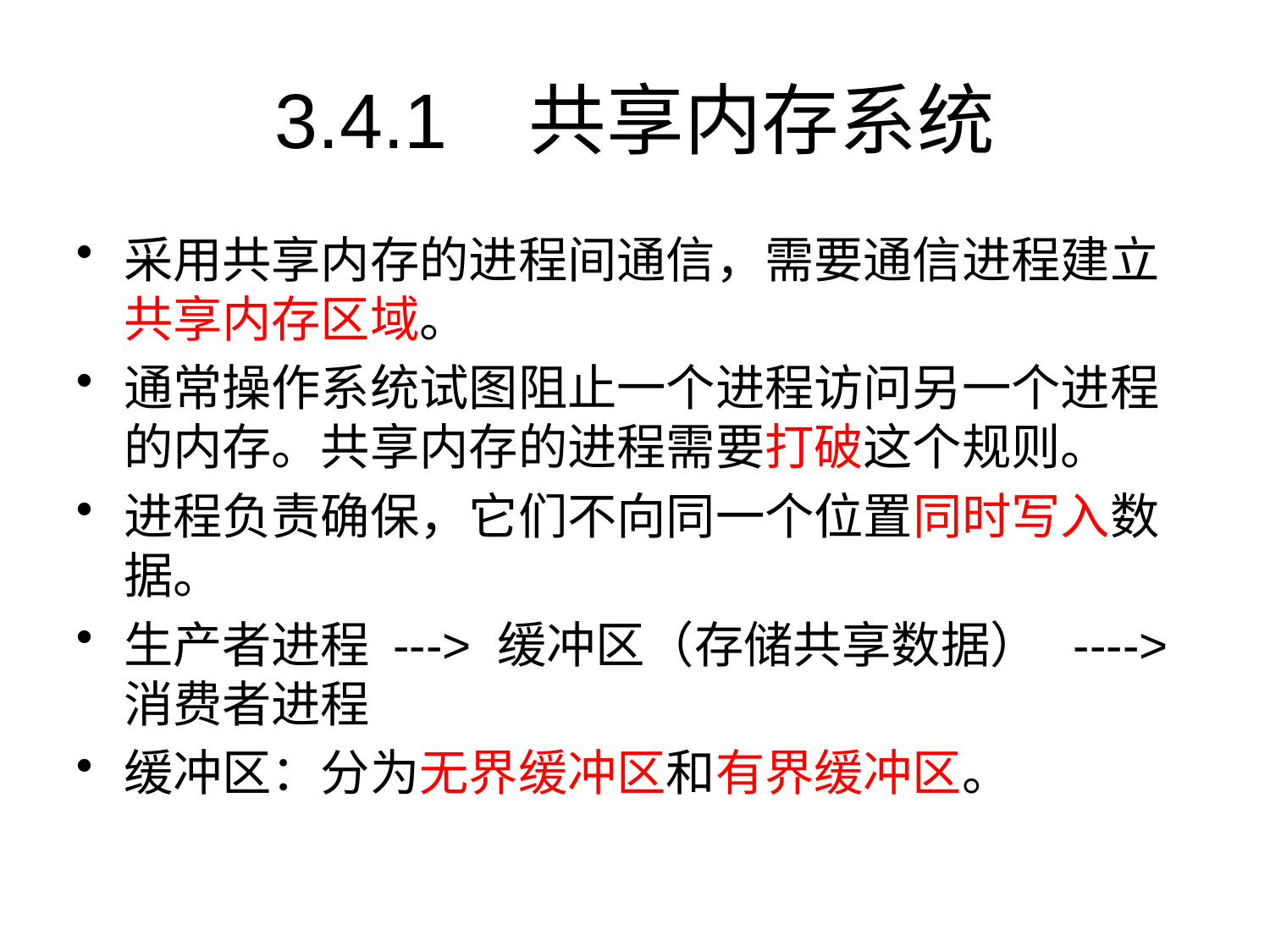

# 3.4.1	共享内存系统
采用共享内存的进程间通信，需要通信进程建立共享内存区域。
通常操作系统试图阻止一个进程访问另一个进程的内存。共享内存的进程需要打破这个规则。
进程负责确保，它们不向同一个位置同时写入数据。
生产者进程 ---> 缓冲区（存储共享数据）  ---->消费者进程
缓冲区：分为无界缓冲区和有界缓冲区。